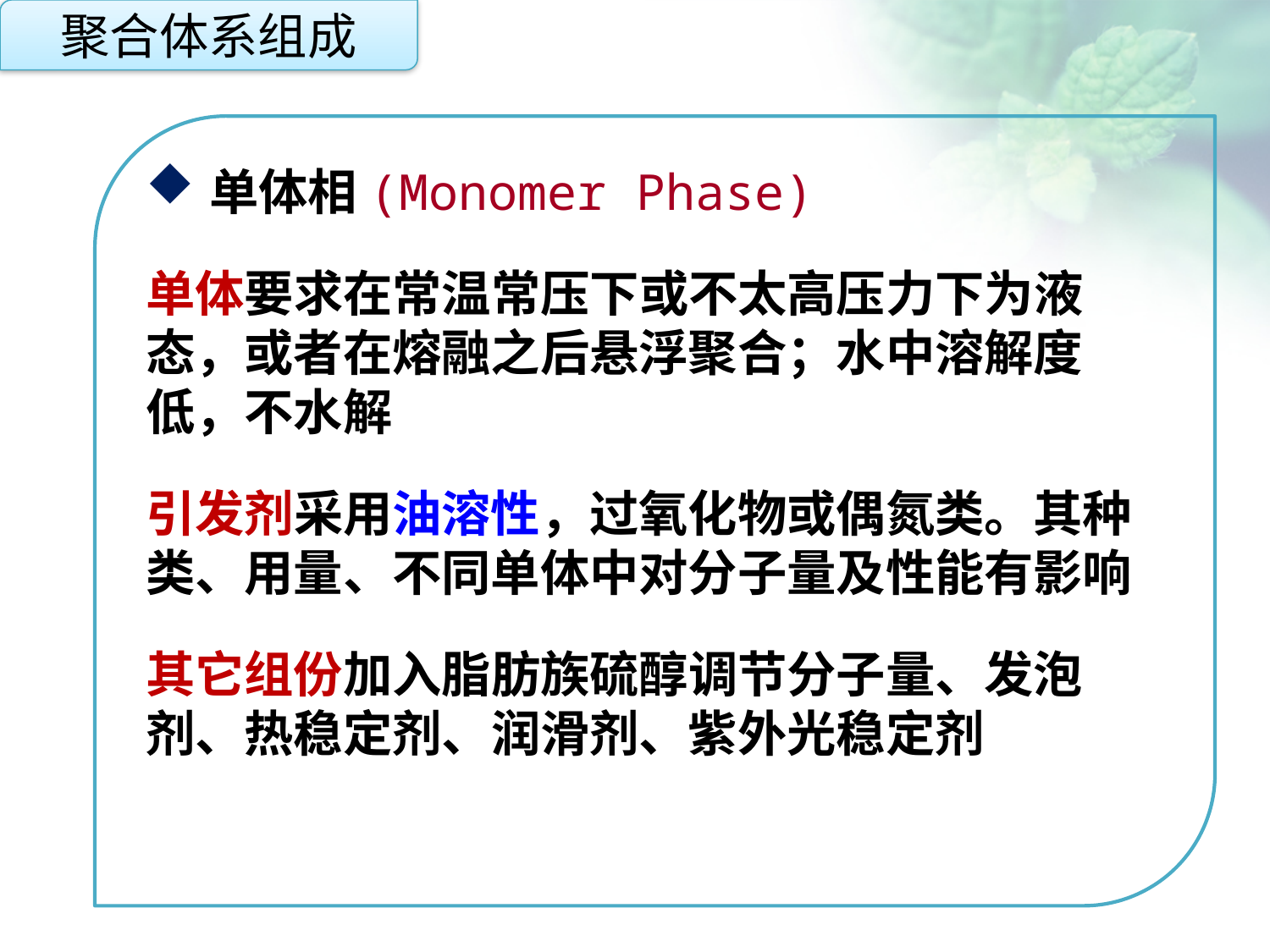

聚合体系组成
单体相(Monomer Phase)
单体要求在常温常压下或不太高压力下为液态，或者在熔融之后悬浮聚合；水中溶解度低，不水解
引发剂采用油溶性，过氧化物或偶氮类。其种类、用量、不同单体中对分子量及性能有影响
其它组份加入脂肪族硫醇调节分子量、发泡剂、热稳定剂、润滑剂、紫外光稳定剂
点击添加文本
点击添加文本
点击添加文本
点击添加文本